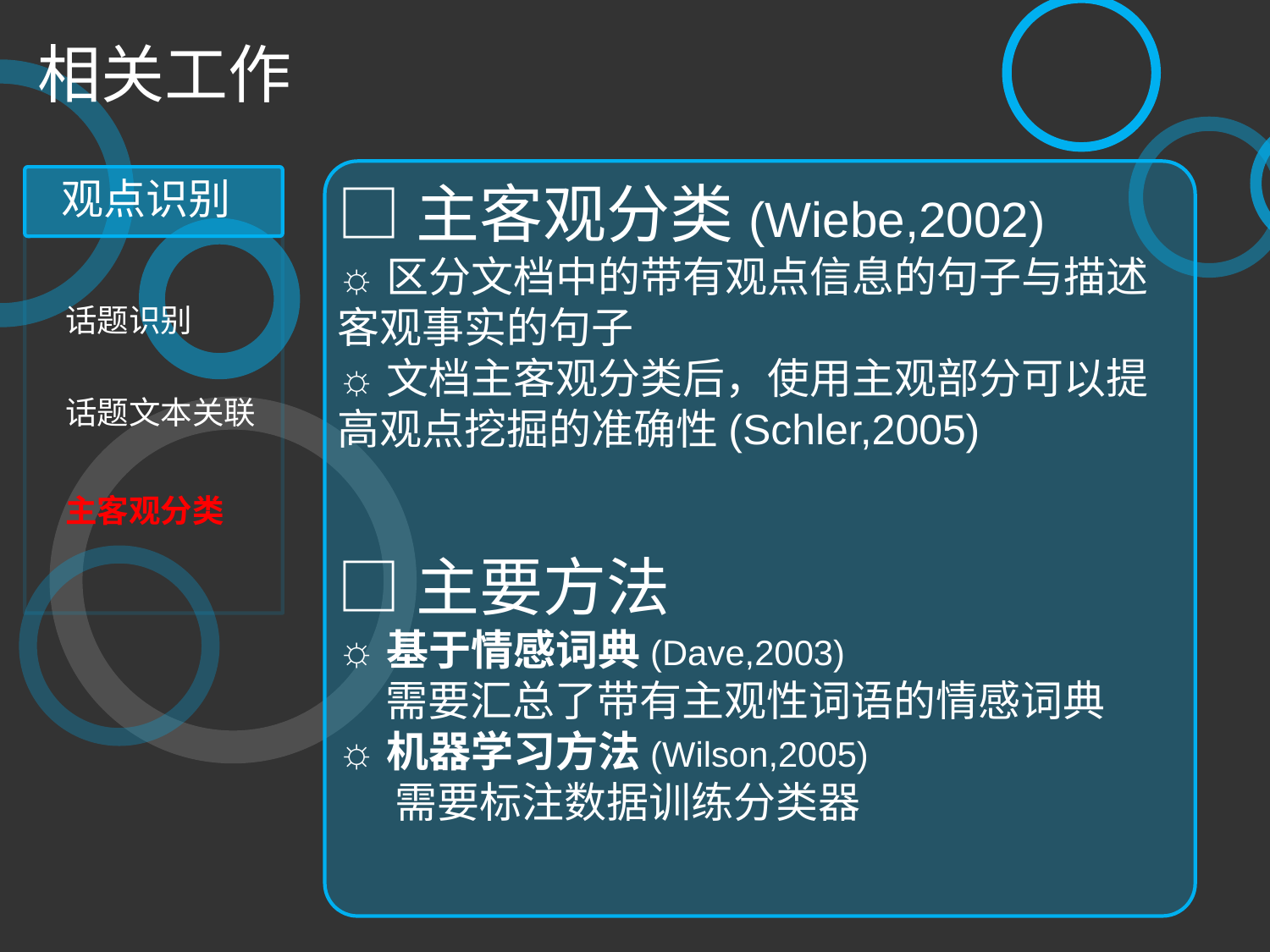

相关工作

观点识别

□主客观分类(Wiebe,2002)
☼区分文档中的带有观点信息的句子与描述客观事实的句子
☼文档主客观分类后，使用主观部分可以提高观点挖掘的准确性(Schler,2005)

话题识别
话题文本关联

主客观分类
□主要方法
☼基于情感词典(Dave,2003)
    需要汇总了带有主观性词语的情感词典
☼机器学习方法(Wilson,2005)
     需要标注数据训练分类器